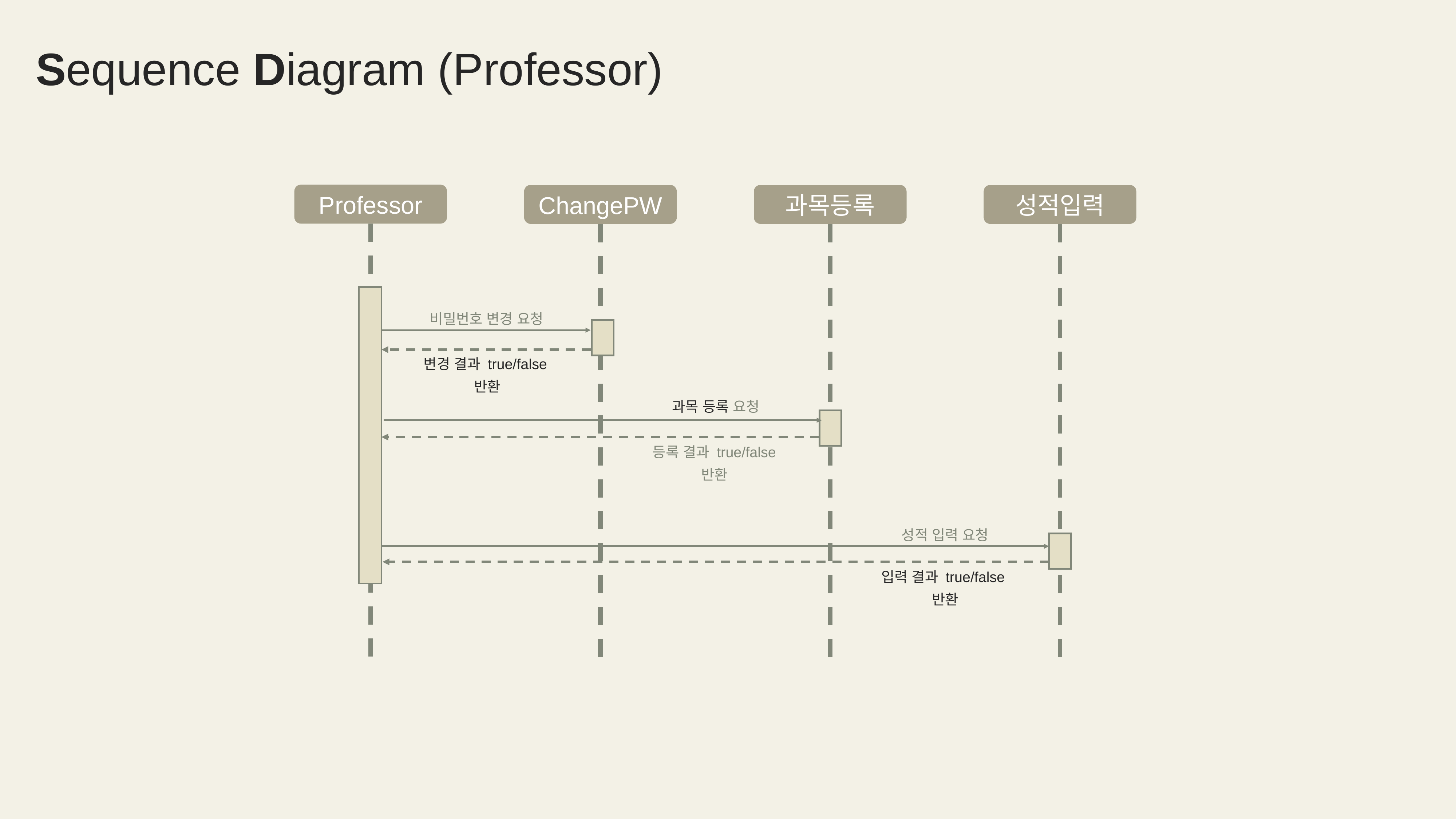

Sequence Diagram (Professor)
Professor
ChangePW
과목등록
성적입력

비밀번호 변경 요청

변경 결과 true/false  반환
과목 등록 요청

등록 결과 true/false 반환
성적 입력 요청

입력 결과 true/false  반환